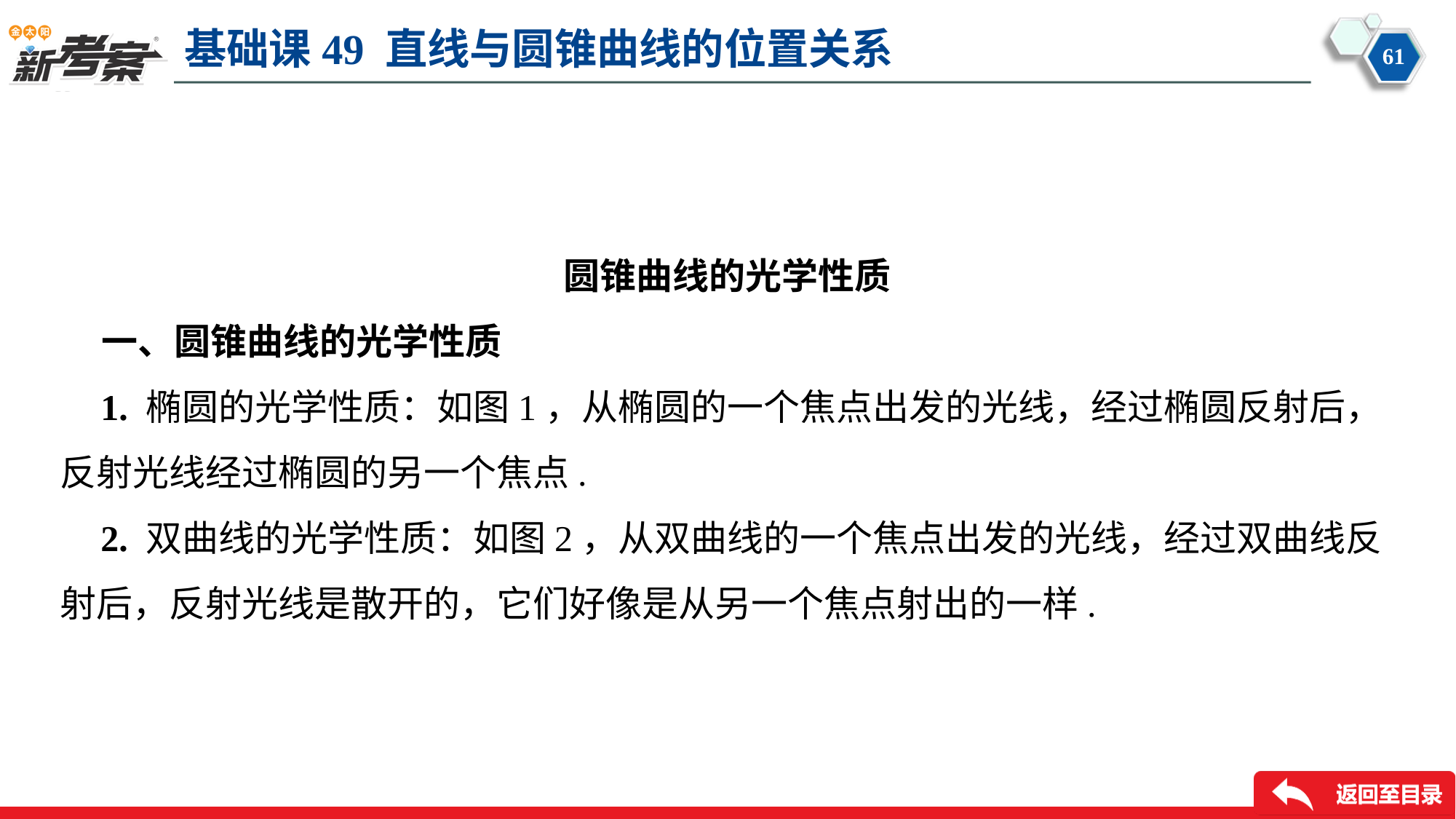

圆锥曲线的光学性质
    一、圆锥曲线的光学性质
    1. 椭圆的光学性质：如图1，从椭圆的一个焦点出发的光线，经过椭圆反射后，
反射光线经过椭圆的另一个焦点.
    2. 双曲线的光学性质：如图2，从双曲线的一个焦点出发的光线，经过双曲线反
射后，反射光线是散开的，它们好像是从另一个焦点射出的一样.